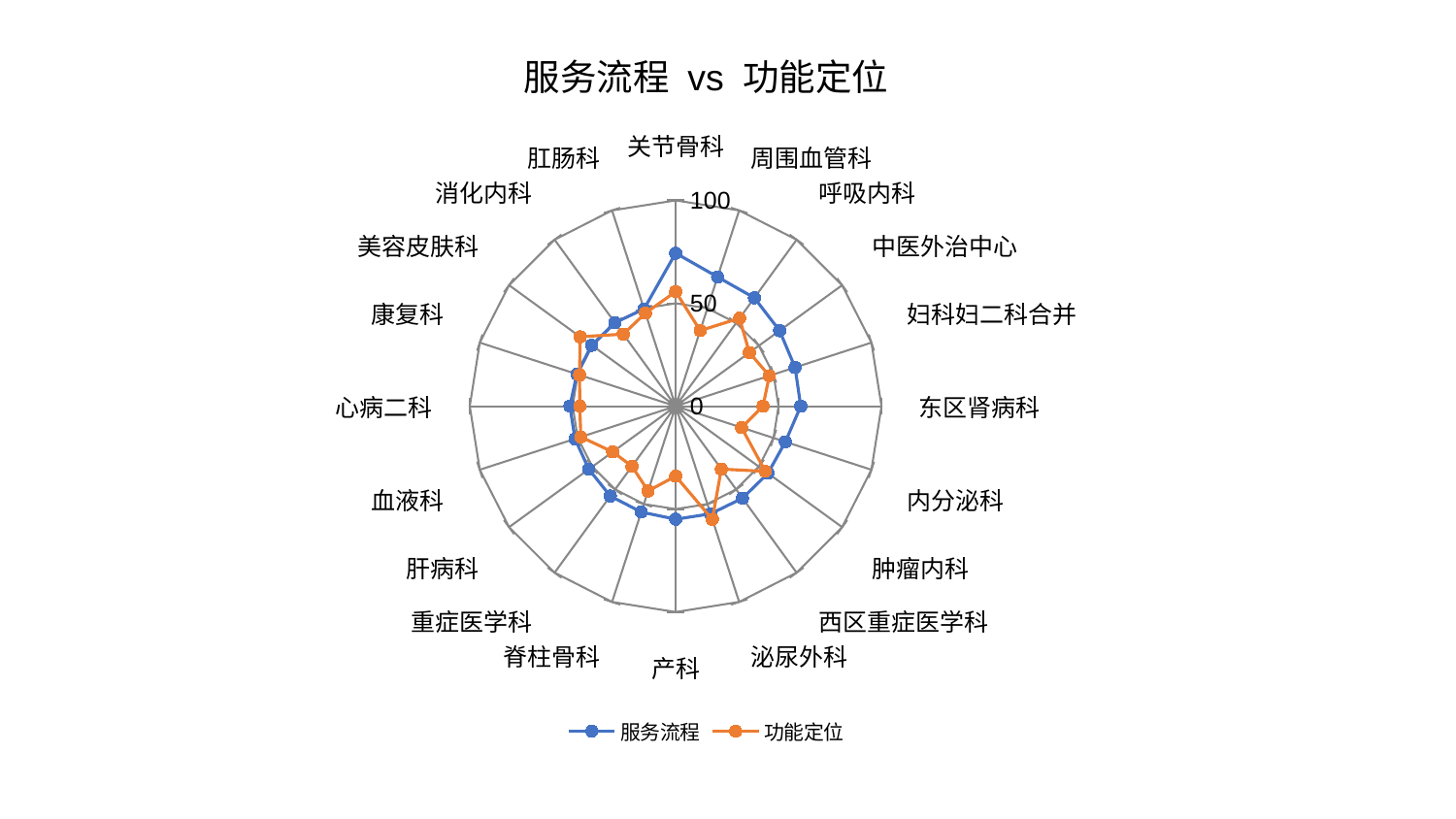

### Chart: 服务流程 vs 功能定位

| Category | 服务流程 | 功能定位 |
|---|---|---|
| 关节骨科 | 74.36460579821954 | 55.653333851298044 |
| 周围血管科 | 66.01436668183749 | 38.62775788726458 |
| 呼吸内科 | 65.10446956818146 | 52.84931114560647 |
| 中医外治中心 | 62.44784996293849 | 44.30020365132376 |
| 妇科妇二科合并 | 61.00389768528724 | 47.86675651326455 |
| 东区肾病科 | 60.79506197970497 | 42.463377006958275 |
| 内分泌科 | 56.05707882271122 | 33.69570502114731 |
| 肿瘤内科 | 55.46310507726069 | 53.869899166364014 |
| 西区重症医学科 | 55.28577247042181 | 37.791920219365025 |
| 泌尿外科 | 54.98115072430567 | 57.82745949716887 |
| 产科 | 54.92996481344714 | 34.01927359074513 |
| 脊柱骨科 | 54.07373015200177 | 43.31988144635001 |
| 重症医学科 | 53.98465911558552 | 36.07289621291993 |
| 肝病科 | 52.118013177190576 | 37.78646562941258 |
| 血液科 | 51.393148096951215 | 48.4125259045306 |
| 心病二科 | 51.34643208389235 | 46.56194208700022 |
| 康复科 | 50.456790969489695 | 49.03907353057971 |
| 美容皮肤科 | 50.399935474736466 | 57.359214349920336 |
| 消化内科 | 50.152404867706096 | 43.27167018109833 |
| 肛肠科 | 49.66738336935128 | 47.52785148688009 |
61